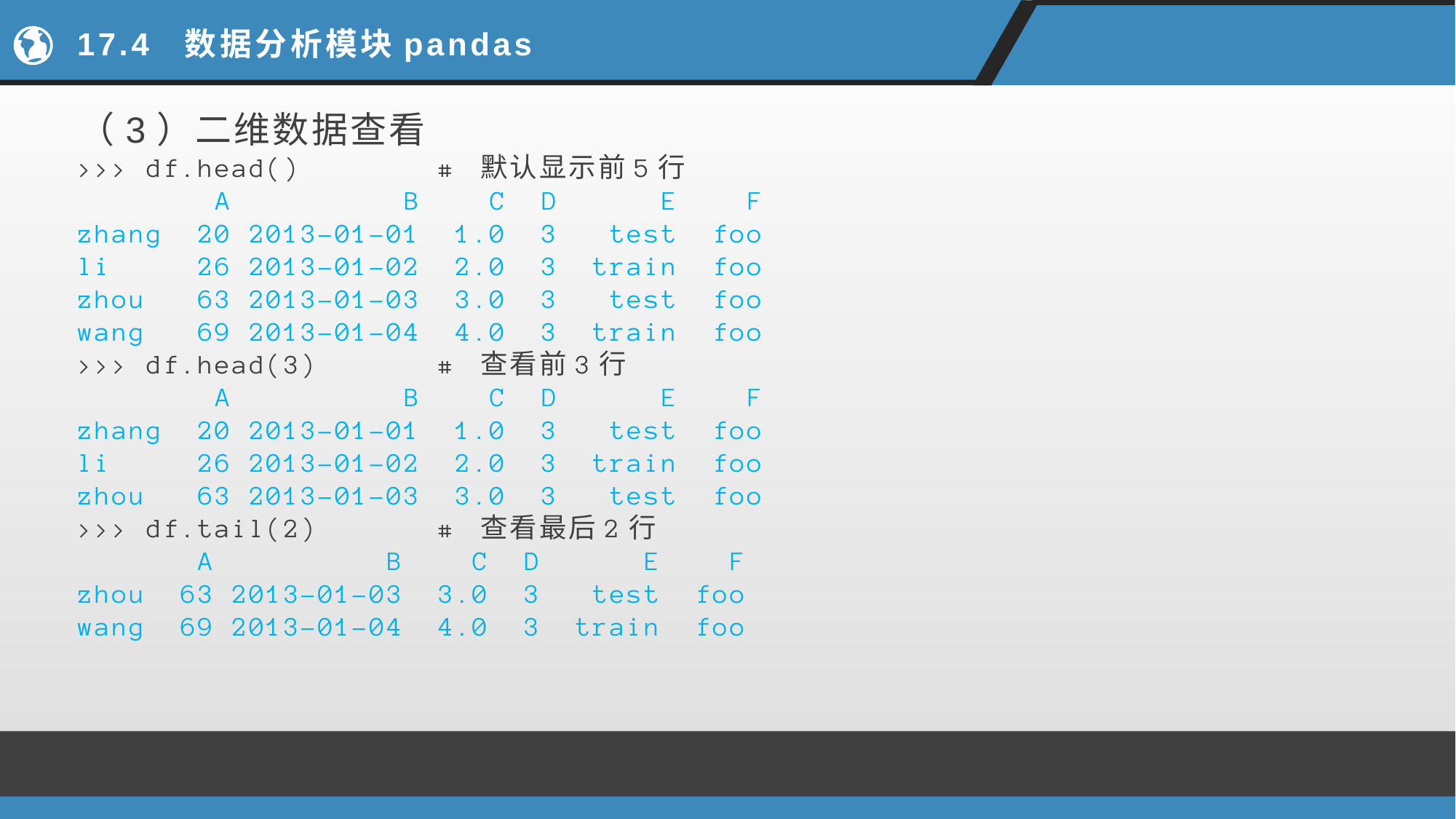

# 17.4  数据分析模块pandas

（3）二维数据查看
>>> df.head()        # 默认显示前5行
        A          B    C  D      E    F
zhang  20 2013-01-01  1.0  3   test  foo
li     26 2013-01-02  2.0  3  train  foo
zhou   63 2013-01-03  3.0  3   test  foo
wang   69 2013-01-04  4.0  3  train  foo
>>> df.head(3)       # 查看前3行
        A          B    C  D      E    F
zhang  20 2013-01-01  1.0  3   test  foo
li     26 2013-01-02  2.0  3  train  foo
zhou   63 2013-01-03  3.0  3   test  foo
>>> df.tail(2)       # 查看最后2行
       A          B    C  D      E    F
zhou  63 2013-01-03  3.0  3   test  foo
wang  69 2013-01-04  4.0  3  train  foo